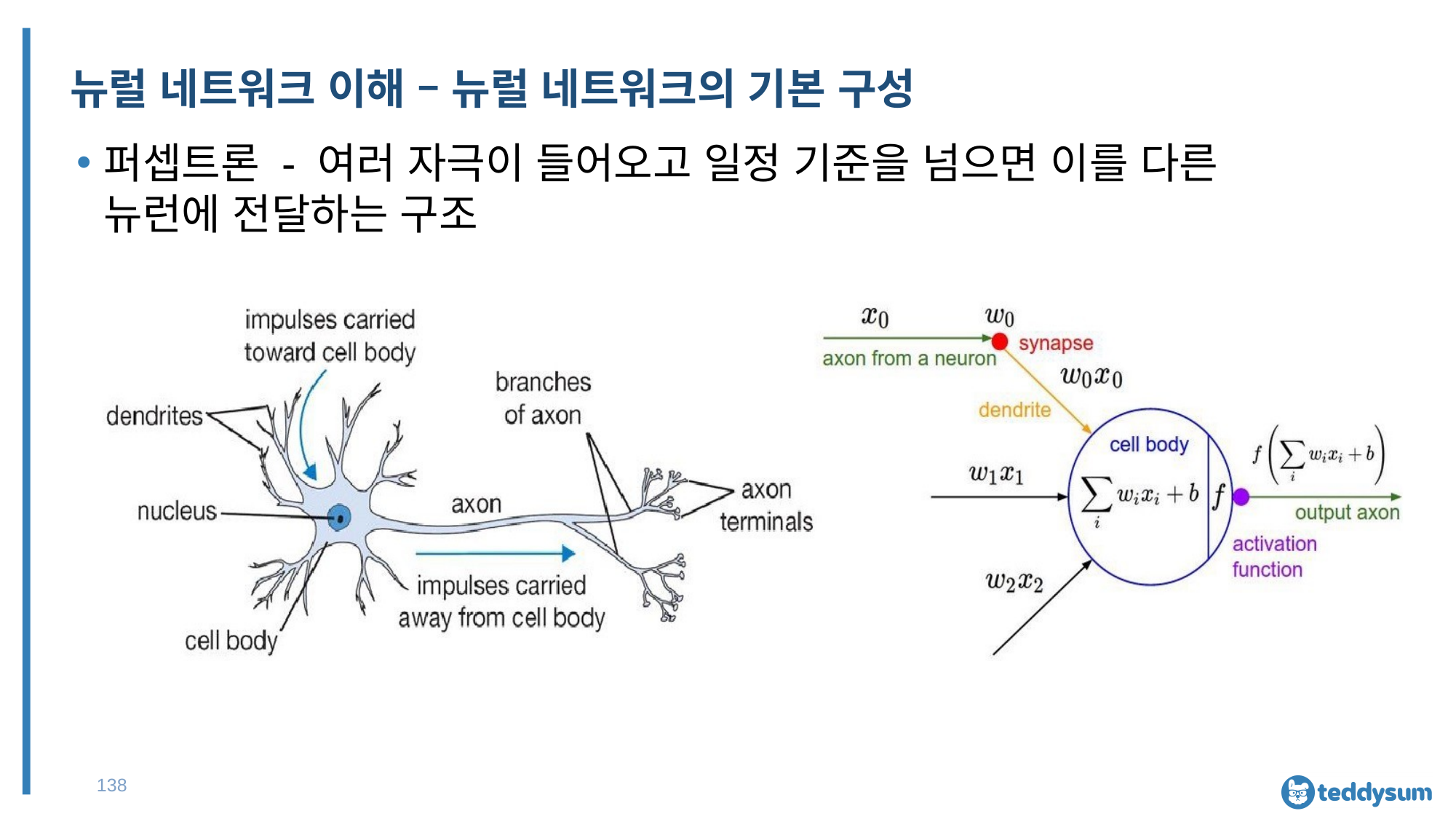

# 뉴럴 네트워크 이해 – 뉴럴 네트워크의 기본 구성
퍼셉트론 - 여러 자극이 들어오고 일정 기준을 넘으면 이를 다른 뉴런에 전달하는 구조

138